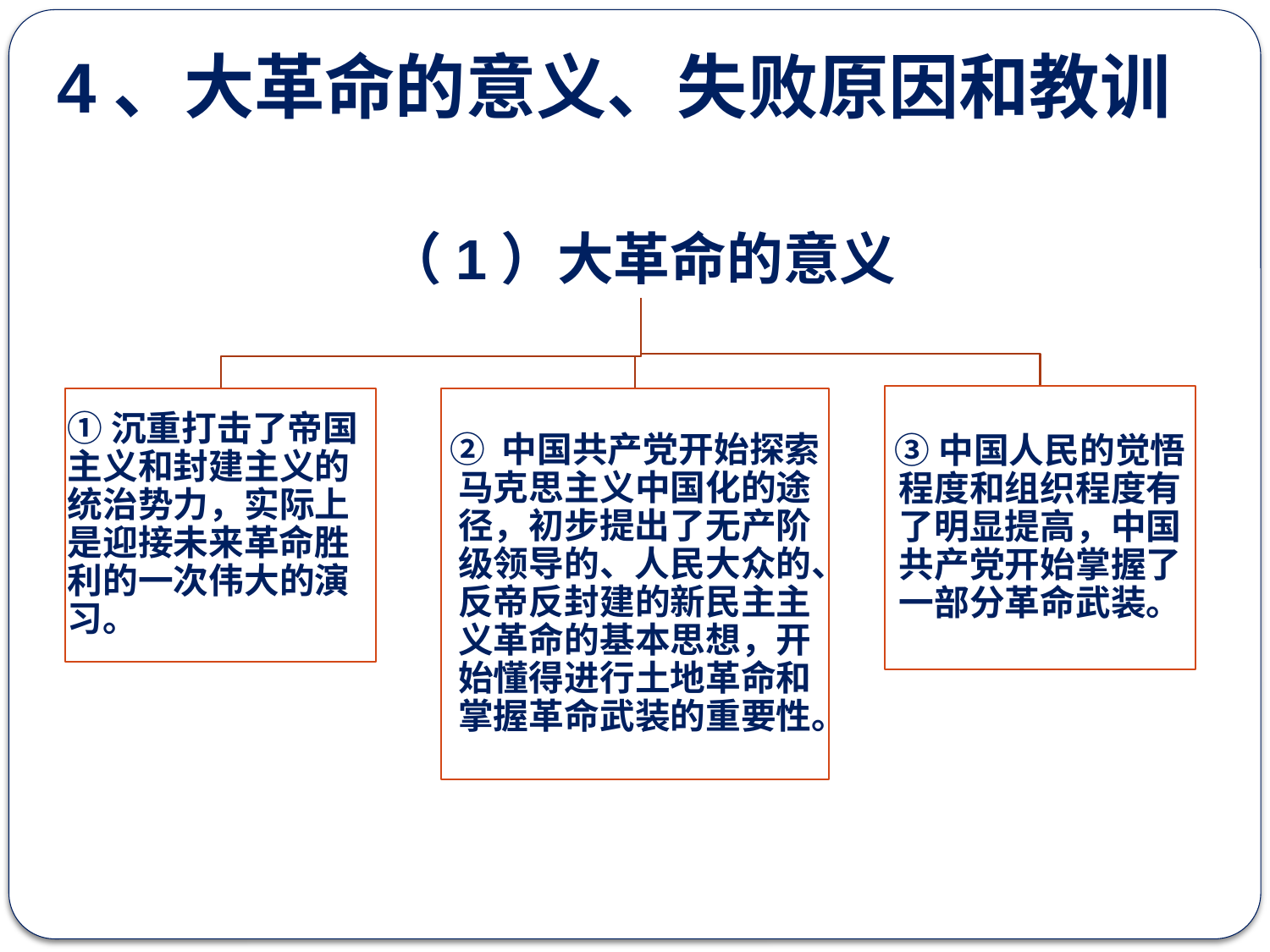

4、大革命的意义、失败原因和教训
（1）大革命的意义
①沉重打击了帝国主义和封建主义的统治势力，实际上是迎接未来革命胜利的一次伟大的演习。
② 中国共产党开始探索马克思主义中国化的途径，初步提出了无产阶级领导的、人民大众的、反帝反封建的新民主主义革命的基本思想，开始懂得进行土地革命和掌握革命武装的重要性。
③中国人民的觉悟程度和组织程度有了明显提高，中国共产党开始掌握了一部分革命武装。